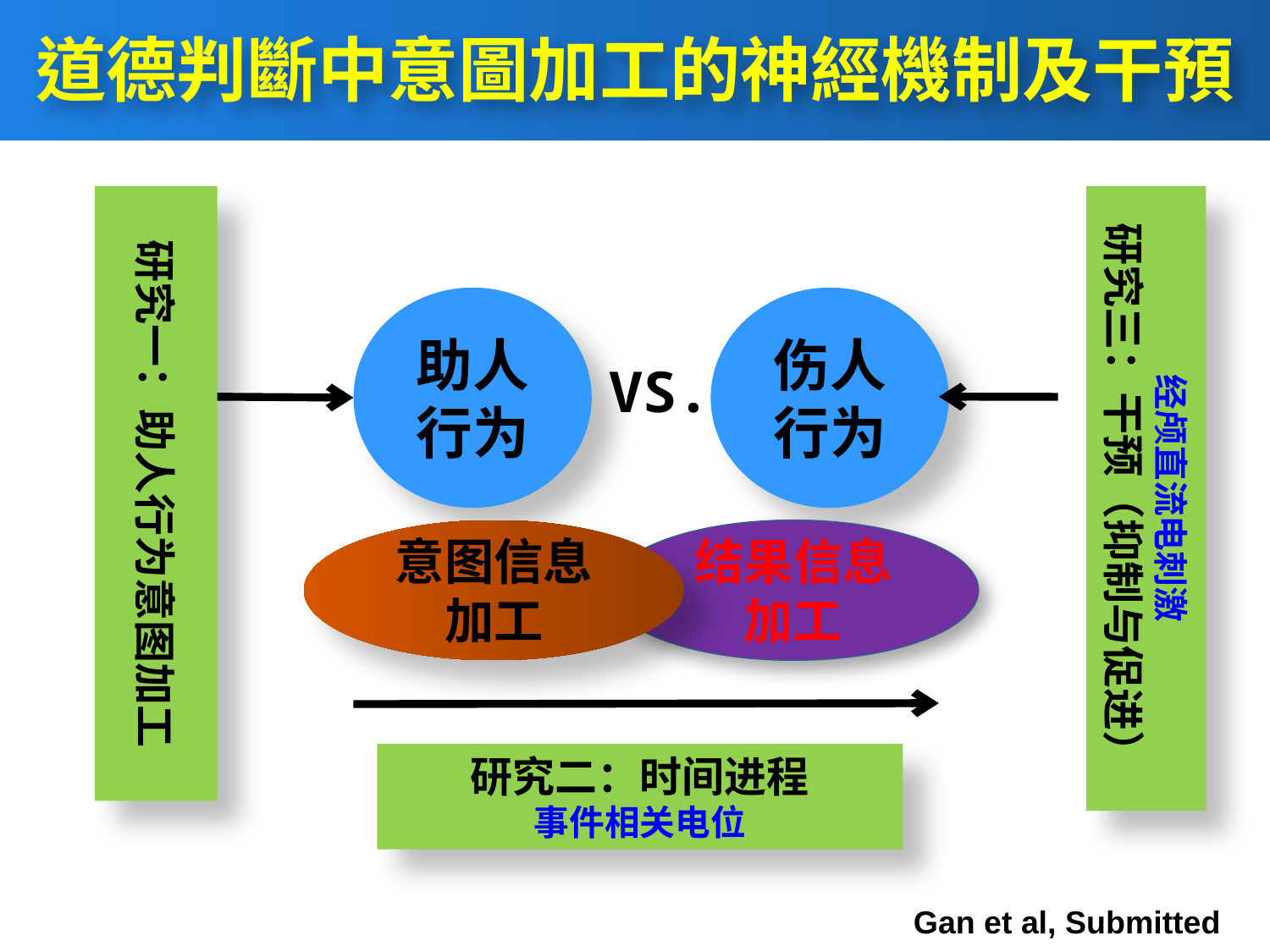

# 道德判斷中意圖加工的神經機制及干預
研究一：助人行为意图加工
经颅直流电刺激
研究三：干预（抑制与促进）
助人行为
伤人行为
VS.
意图信息加工
结果信息加工
研究二：时间进程
事件相关电位
Gan et al, Submitted